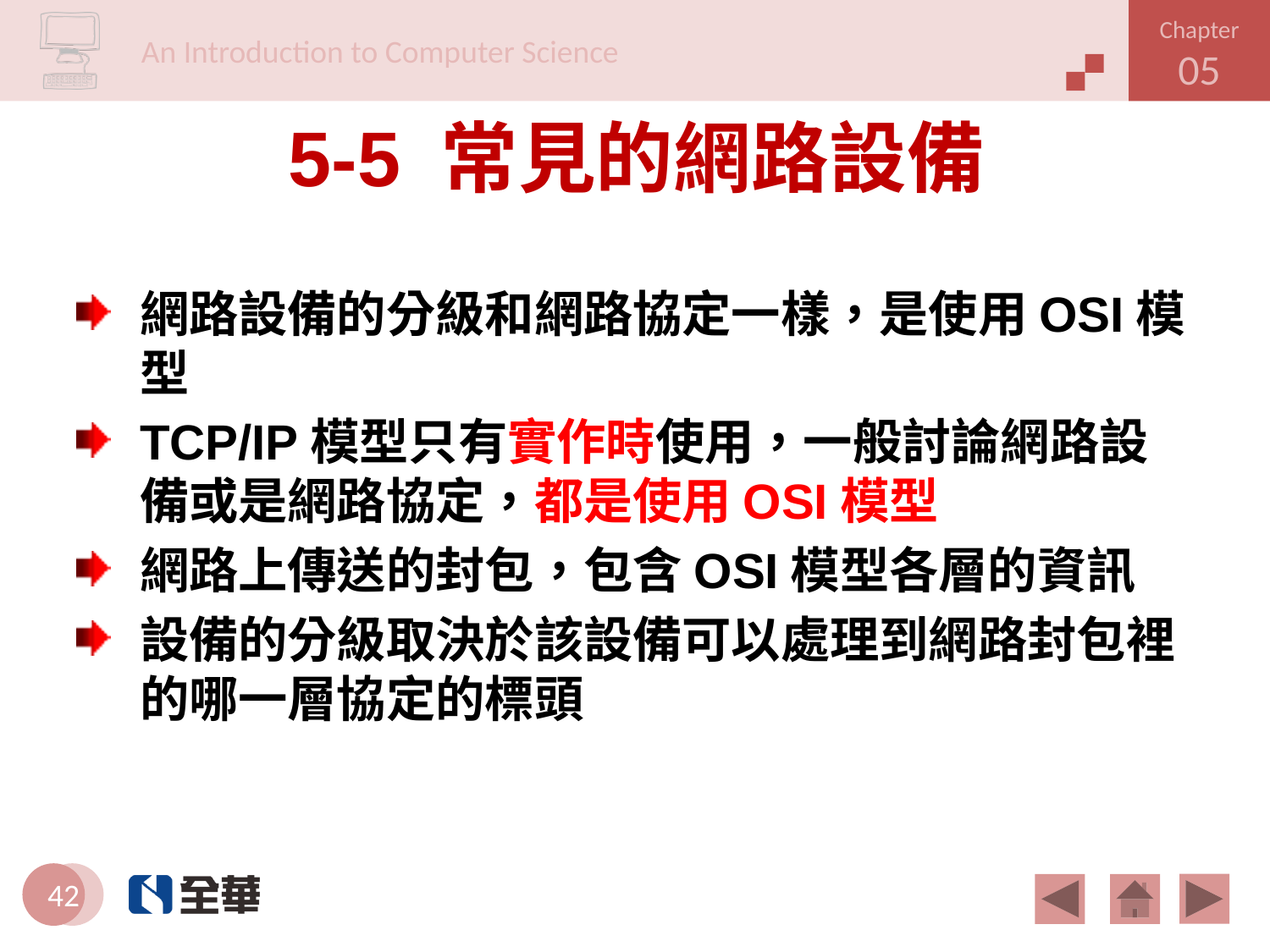

# 5-5 常見的網路設備
網路設備的分級和網路協定一樣，是使用OSI模型
TCP/IP模型只有實作時使用，一般討論網路設備或是網路協定，都是使用OSI模型
網路上傳送的封包，包含OSI模型各層的資訊
設備的分級取決於該設備可以處理到網路封包裡的哪一層協定的標頭